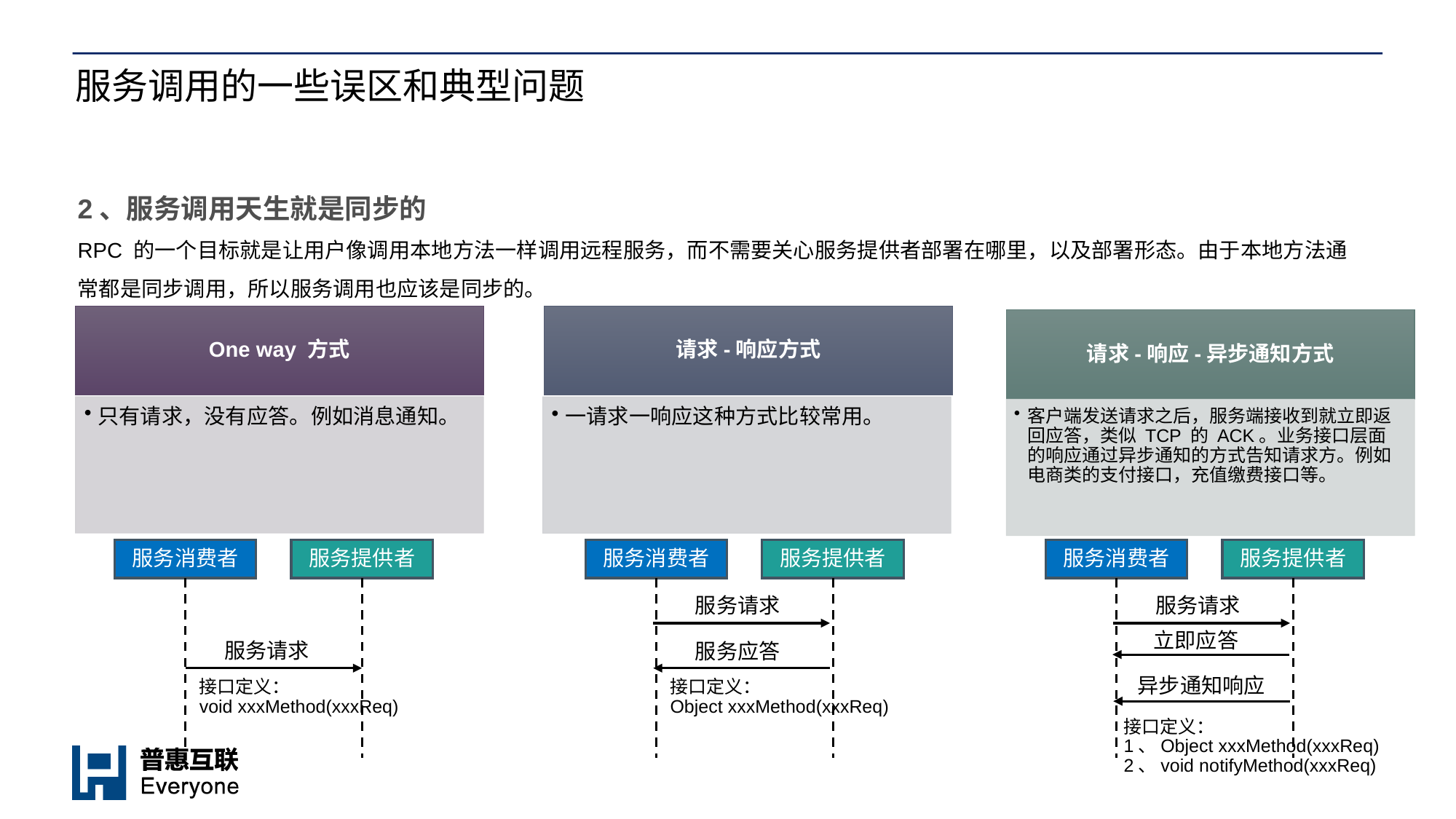

# 服务调用的一些误区和典型问题
2、服务调用天生就是同步的
RPC 的一个目标就是让用户像调用本地方法一样调用远程服务，而不需要关心服务提供者部署在哪里，以及部署形态。由于本地方法通常都是同步调用，所以服务调用也应该是同步的。

One way 方式
只有请求，没有应答。例如消息通知。
请求-响应方式
一请求一响应这种方式比较常用。
请求-响应-异步通知方式
客户端发送请求之后，服务端接收到就立即返回应答，类似 TCP 的 ACK。业务接口层面的响应通过异步通知的方式告知请求方。例如电商类的支付接口，充值缴费接口等。
服务提供者
服务消费者
服务请求
接口定义：
void xxxMethod(xxxReq)
服务提供者
服务消费者
服务请求
接口定义：
Object xxxMethod(xxxReq)
服务应答
服务提供者
服务消费者
服务请求
接口定义：
1、Object xxxMethod(xxxReq)
2、void notifyMethod(xxxReq)
立即应答
异步通知响应